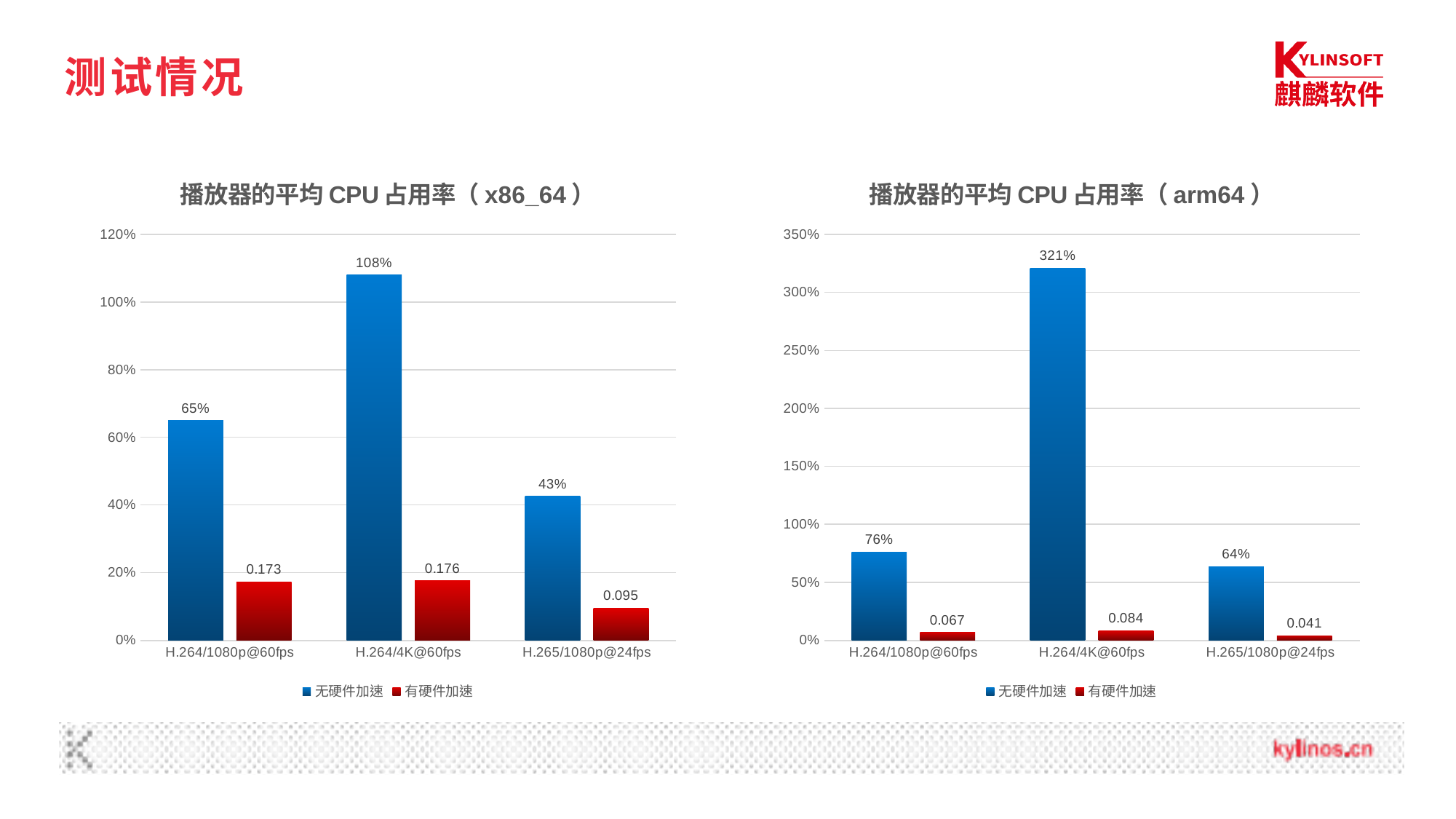

测试情况

### Chart: 播放器的平均CPU占用率（x86_64）

| Category | 无硬件加速 | 有硬件加速 |
|---|---|---|
| H.264/1080p@60fps | 0.65 | 0.173 |
| H.264/4K@60fps | 1.08 | 0.176 |
| H.265/1080p@24fps | 0.426 | 0.095 |

### Chart: 播放器的平均CPU占用率（arm64）

| Category | 无硬件加速 | 有硬件加速 |
|---|---|---|
| H.264/1080p@60fps | 0.76 | 0.067 |
| H.264/4K@60fps | 3.21 | 0.084 |
| H.265/1080p@24fps | 0.637 | 0.041 |